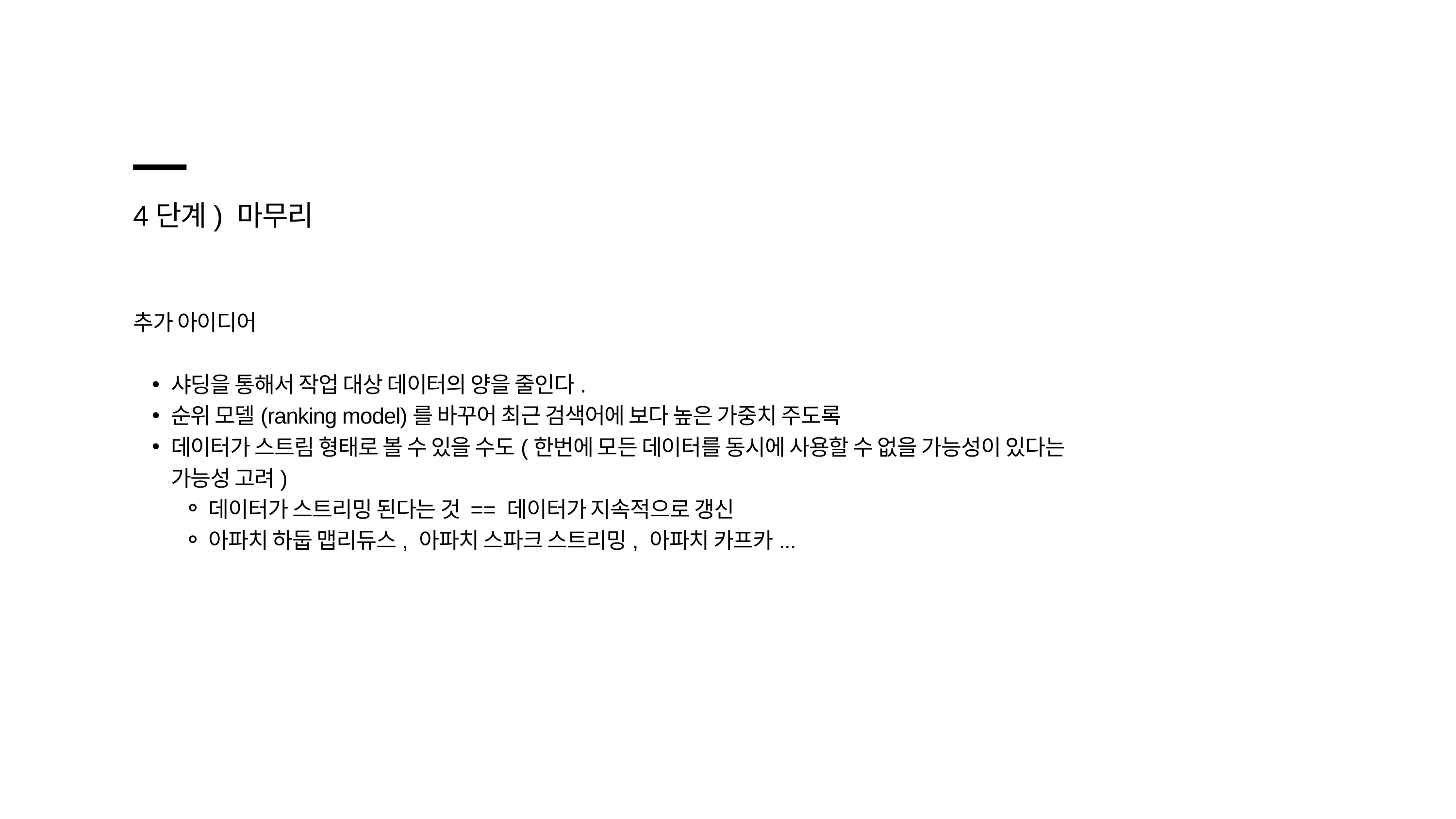

4단계) 마무리
추가 아이디어

샤딩을 통해서 작업 대상 데이터의 양을 줄인다.
순위 모델(ranking model)를 바꾸어 최근 검색어에 보다 높은 가중치 주도록
데이터가 스트림 형태로 볼 수 있을 수도(한번에 모든 데이터를 동시에 사용할 수 없을 가능성이 있다는 가능성 고려)
데이터가 스트리밍 된다는 것 == 데이터가 지속적으로 갱신
아파치 하둡 맵리듀스, 아파치 스파크 스트리밍, 아파치 카프카...